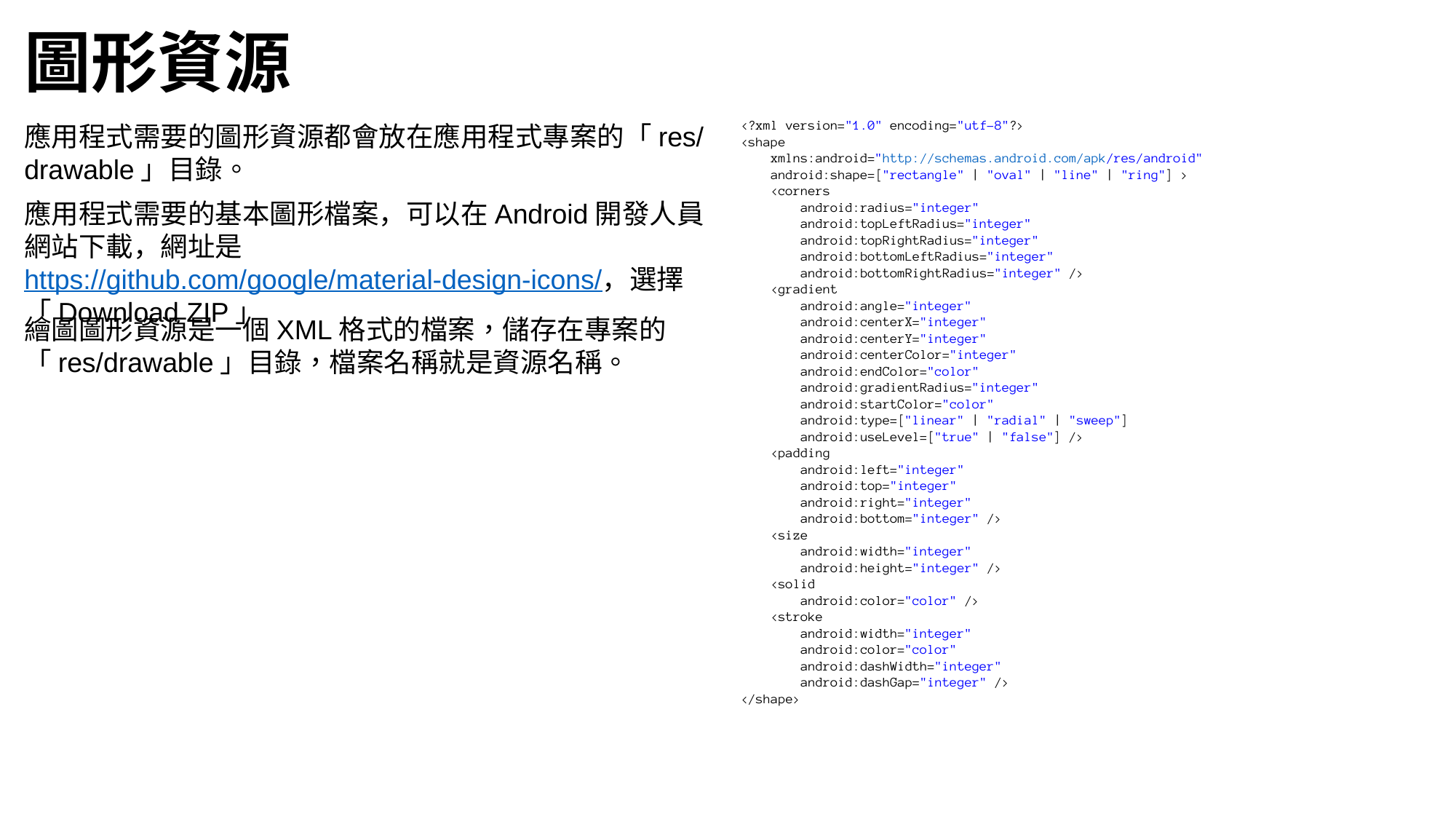

# 圖形資源
應用程式需要的圖形資源都會放在應用程式專案的「res/drawable」目錄。
<?xml version="1.0" encoding="utf-8"?>
<shape
    xmlns:android="http://schemas.android.com/apk/res/android"
    android:shape=["rectangle" | "oval" | "line" | "ring"] >
    <corners
        android:radius="integer"
        android:topLeftRadius="integer"
        android:topRightRadius="integer"
        android:bottomLeftRadius="integer"
        android:bottomRightRadius="integer" />
    <gradient
        android:angle="integer"
        android:centerX="integer"
        android:centerY="integer"
        android:centerColor="integer"
        android:endColor="color"
        android:gradientRadius="integer"
        android:startColor="color"
        android:type=["linear" | "radial" | "sweep"]
        android:useLevel=["true" | "false"] />
    <padding
        android:left="integer"
        android:top="integer"
        android:right="integer"
        android:bottom="integer" />
    <size
        android:width="integer"
        android:height="integer" />
    <solid
        android:color="color" />
    <stroke
        android:width="integer"
        android:color="color"
        android:dashWidth="integer"
        android:dashGap="integer" />
</shape>
應用程式需要的基本圖形檔案，可以在Android開發人員網站下載，網址是https://github.com/google/material-design-icons/，選擇「Download ZIP」
繪圖圖形資源是一個XML格式的檔案，儲存在專案的「res/drawable」目錄，檔案名稱就是資源名稱。